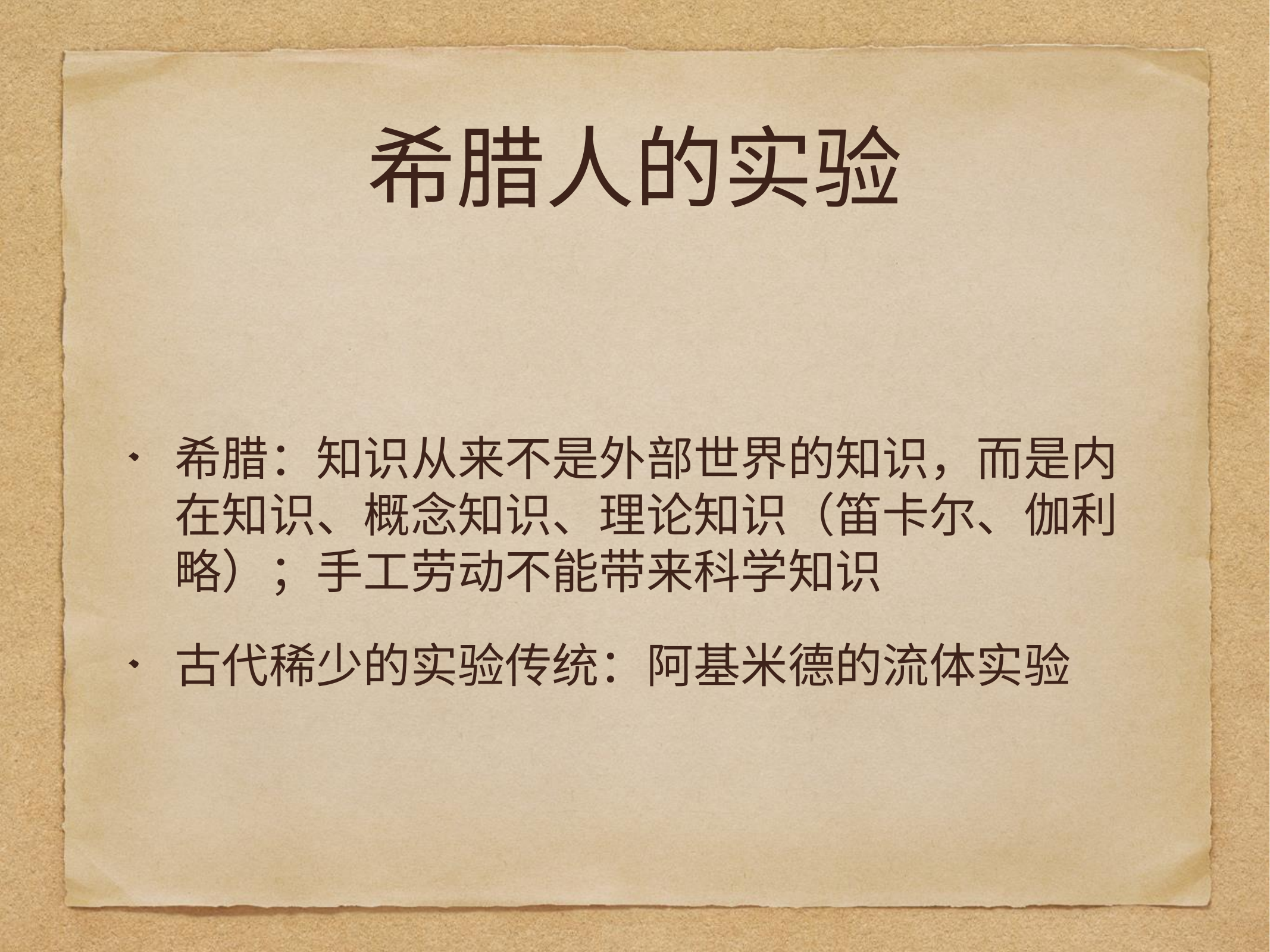

# 希腊人的实验
希腊：知识从来不是外部世界的知识，而是内在知识、概念知识、理论知识（笛卡尔、伽利略）；手工劳动不能带来科学知识
古代稀少的实验传统：阿基米德的流体实验